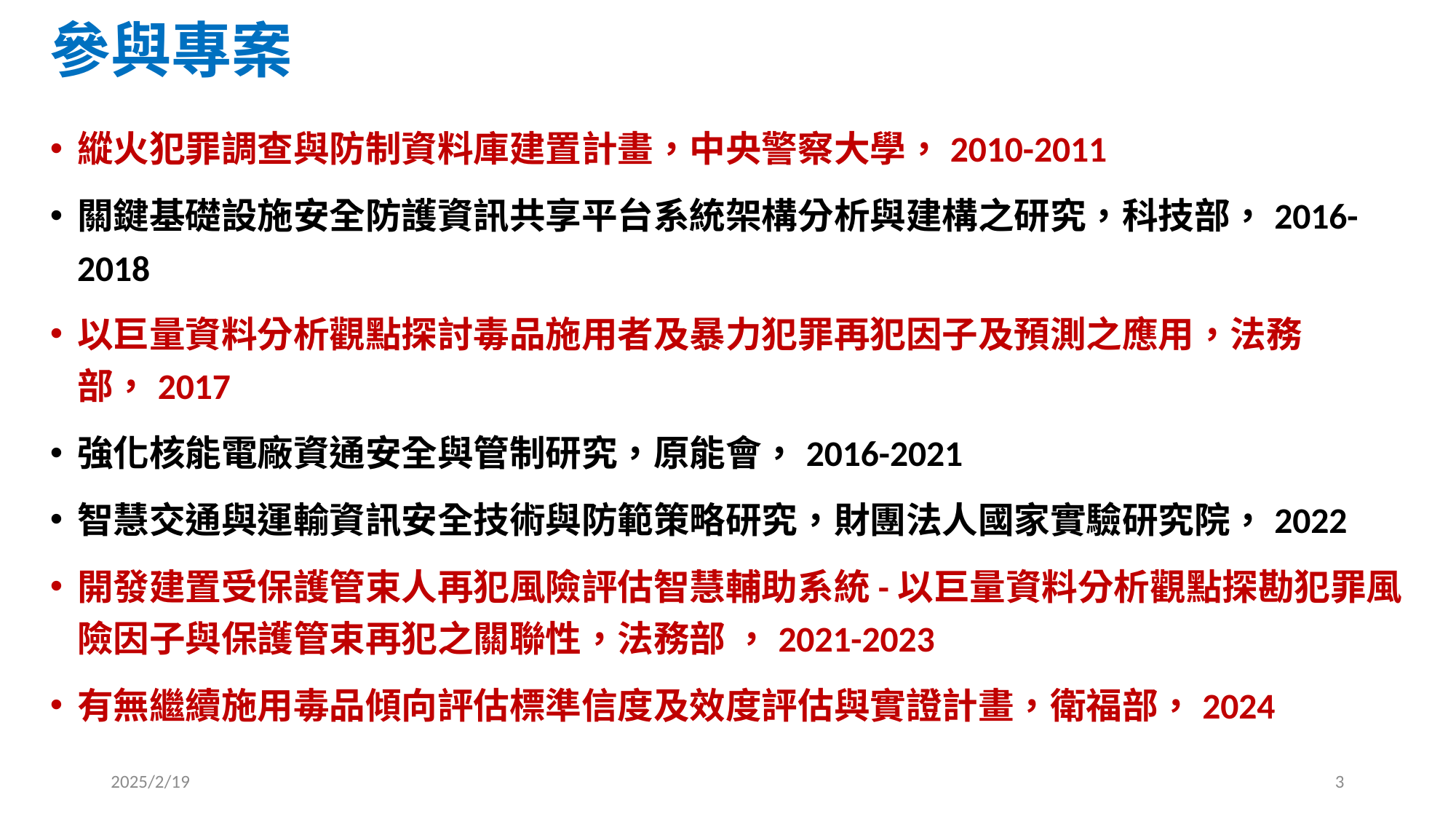

# 參與專案
縱火犯罪調查與防制資料庫建置計畫，中央警察大學，2010-2011
關鍵基礎設施安全防護資訊共享平台系統架構分析與建構之研究，科技部，2016-2018
以巨量資料分析觀點探討毒品施用者及暴力犯罪再犯因子及預測之應用，法務部，2017
強化核能電廠資通安全與管制研究，原能會，2016-2021
智慧交通與運輸資訊安全技術與防範策略研究，財團法人國家實驗研究院，2022
開發建置受保護管束人再犯風險評估智慧輔助系統-以巨量資料分析觀點探勘犯罪風險因子與保護管束再犯之關聯性，法務部 ，2021-2023
有無繼續施用毒品傾向評估標準信度及效度評估與實證計畫，衛福部，2024

2025/2/19
3